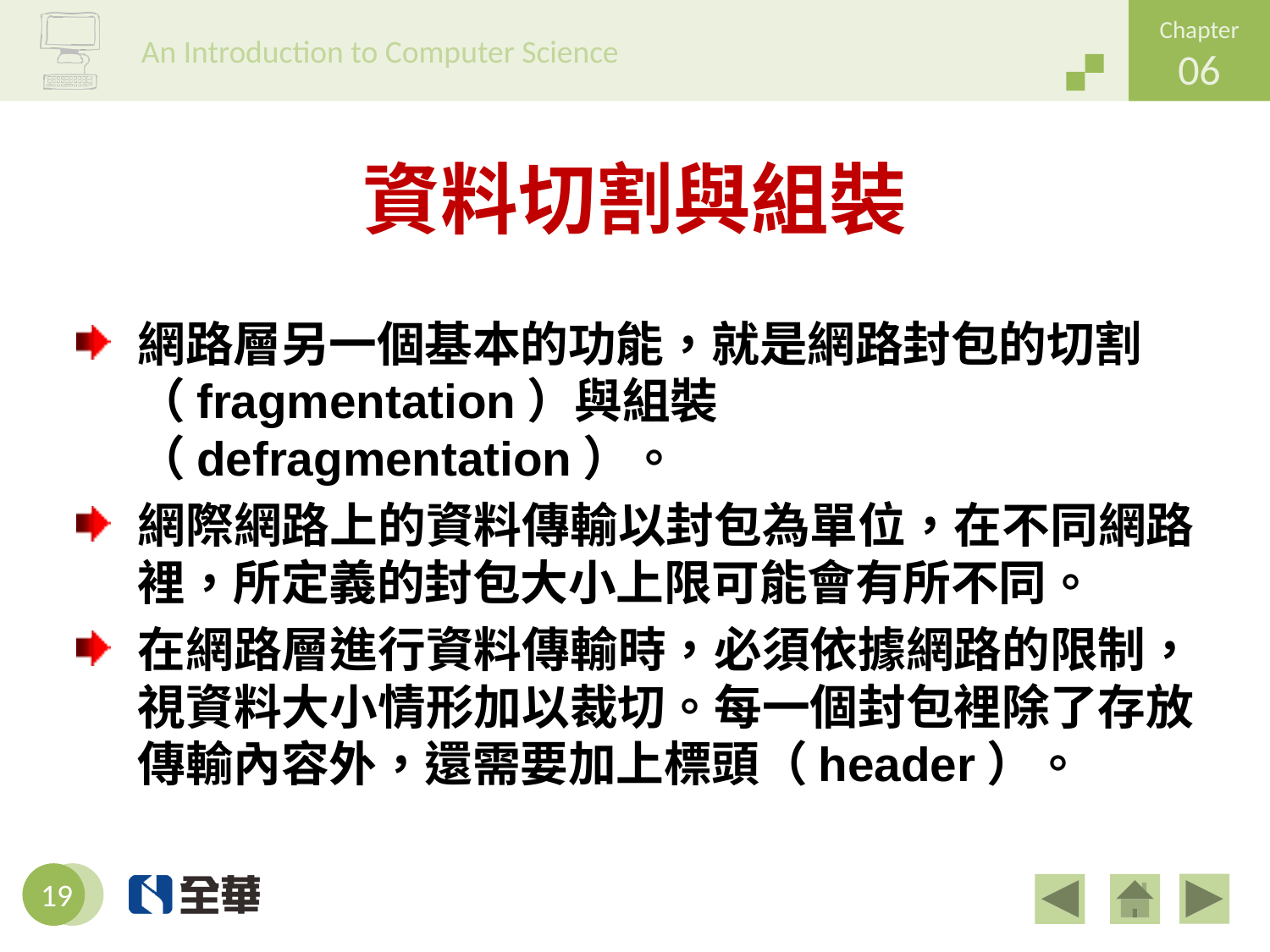

# 資料切割與組裝
網路層另一個基本的功能，就是網路封包的切割（fragmentation）與組裝（defragmentation）。
網際網路上的資料傳輸以封包為單位，在不同網路裡，所定義的封包大小上限可能會有所不同。
在網路層進行資料傳輸時，必須依據網路的限制，視資料大小情形加以裁切。每一個封包裡除了存放傳輸內容外，還需要加上標頭（header）。